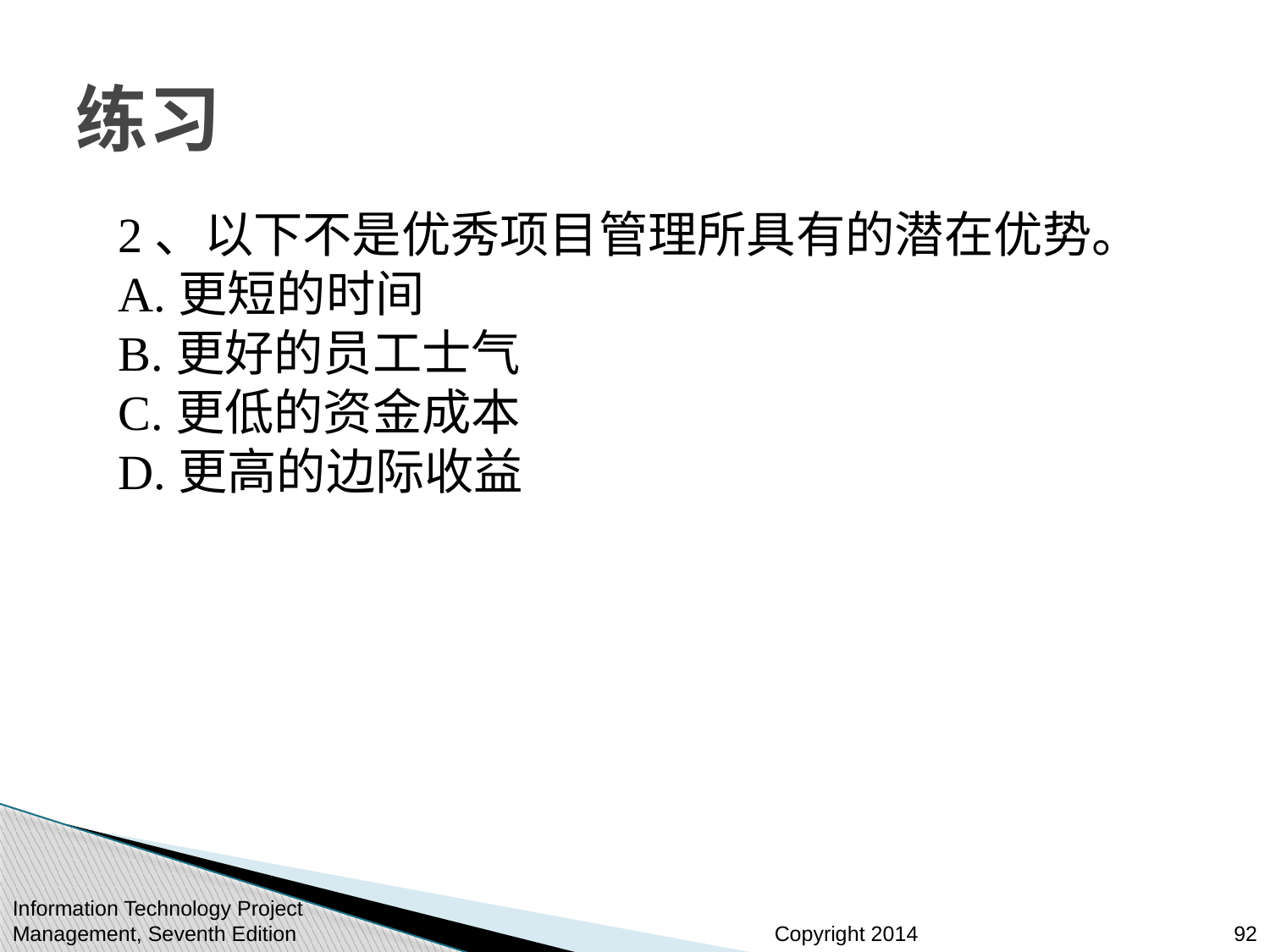

# 练习
2、以下不是优秀项目管理所具有的潜在优势。
A.更短的时间
B.更好的员工士气
C.更低的资金成本
D.更高的边际收益
Information Technology Project Management, Seventh Edition
92